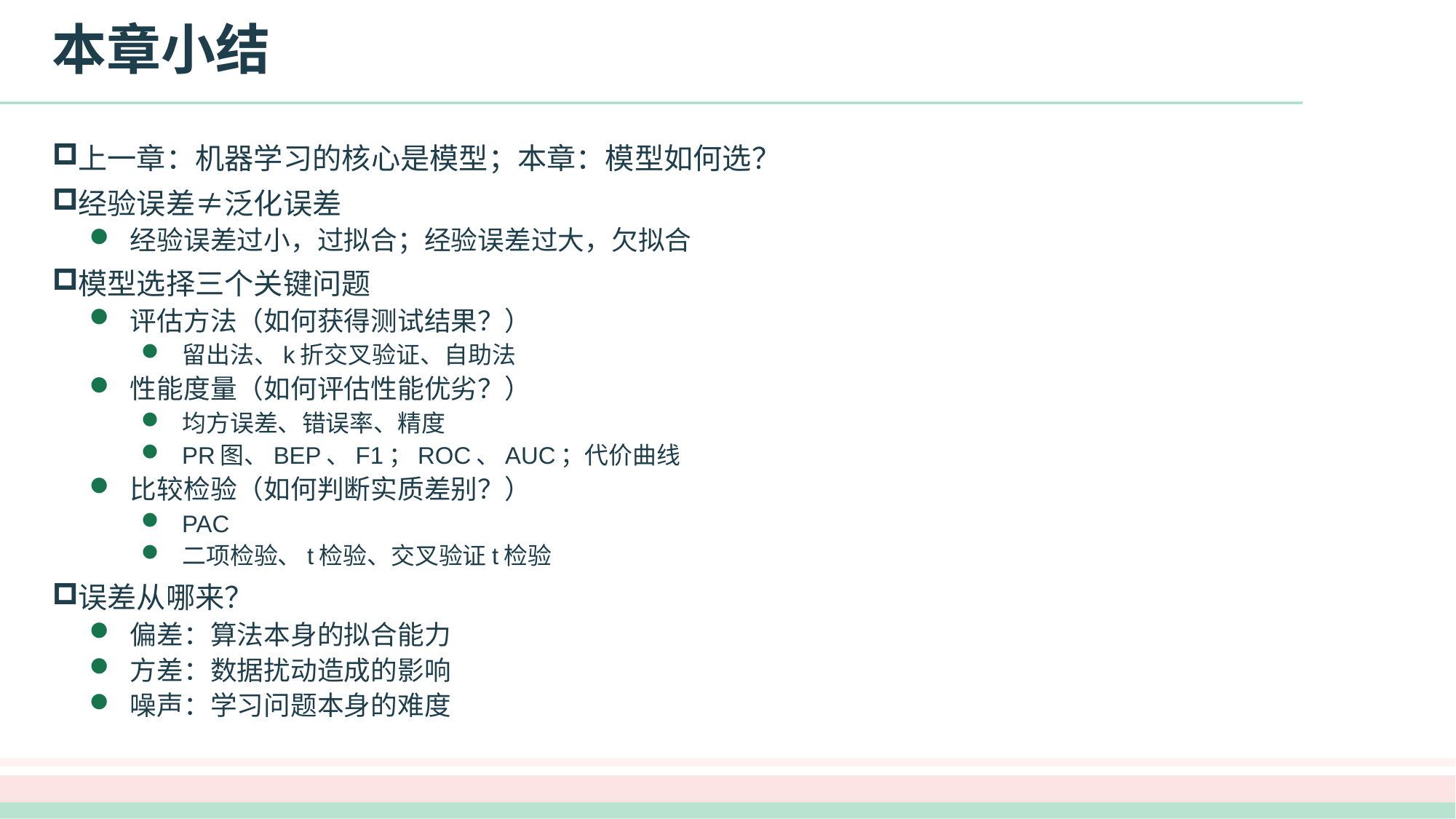

# 本章小结
上一章：机器学习的核心是模型；本章：模型如何选？
经验误差≠泛化误差
经验误差过小，过拟合；经验误差过大，欠拟合
模型选择三个关键问题
评估方法（如何获得测试结果？）
留出法、k折交叉验证、自助法
性能度量（如何评估性能优劣？）
均方误差、错误率、精度
PR图、BEP、F1；ROC、AUC；代价曲线
比较检验（如何判断实质差别？）
PAC
二项检验、t检验、交叉验证t检验
误差从哪来？
偏差：算法本身的拟合能力
方差：数据扰动造成的影响
噪声：学习问题本身的难度